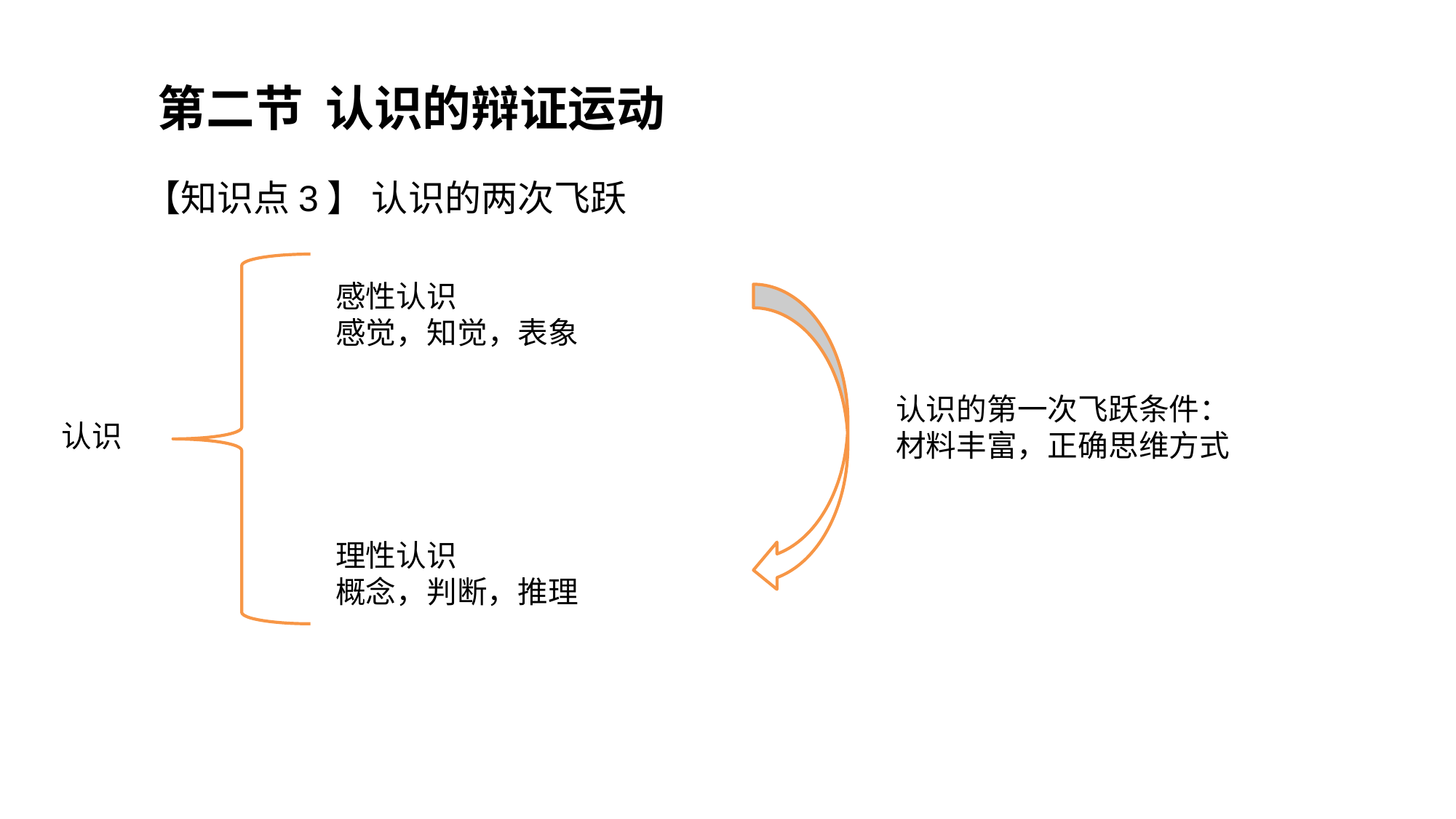

第二节  认识的辩证运动
【知识点3】 认识的两次飞跃

感性认识
感觉，知觉，表象

认识的第一次飞跃条件：
材料丰富，正确思维方式
认识
理性认识
概念，判断，推理